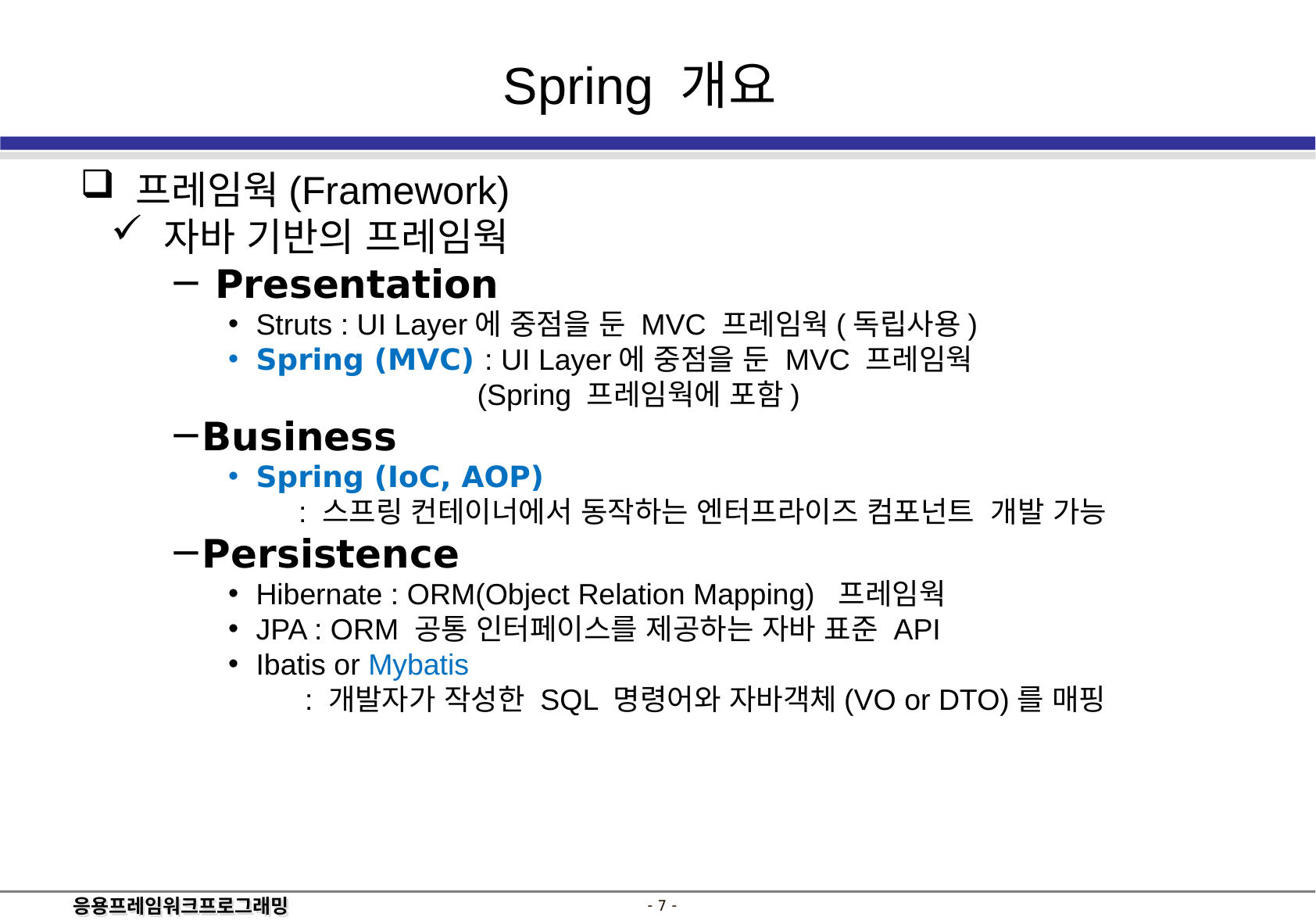

Spring 개요
 프레임웍(Framework)
 자바 기반의 프레임웍
 Presentation
Struts : UI Layer에 중점을 둔 MVC 프레임웍(독립사용)
Spring (MVC) : UI Layer에 중점을 둔 MVC 프레임웍
                         (Spring 프레임웍에 포함)
Business
Spring (IoC, AOP)
   : 스프링 컨테이너에서 동작하는 엔터프라이즈 컴포넌트  개발 가능
Persistence
Hibernate : ORM(Object Relation Mapping)  프레임웍
JPA : ORM 공통 인터페이스를 제공하는 자바 표준 API
Ibatis or Mybatis
    : 개발자가 작성한 SQL 명령어와 자바객체(VO or DTO)를 매핑
- 7 -